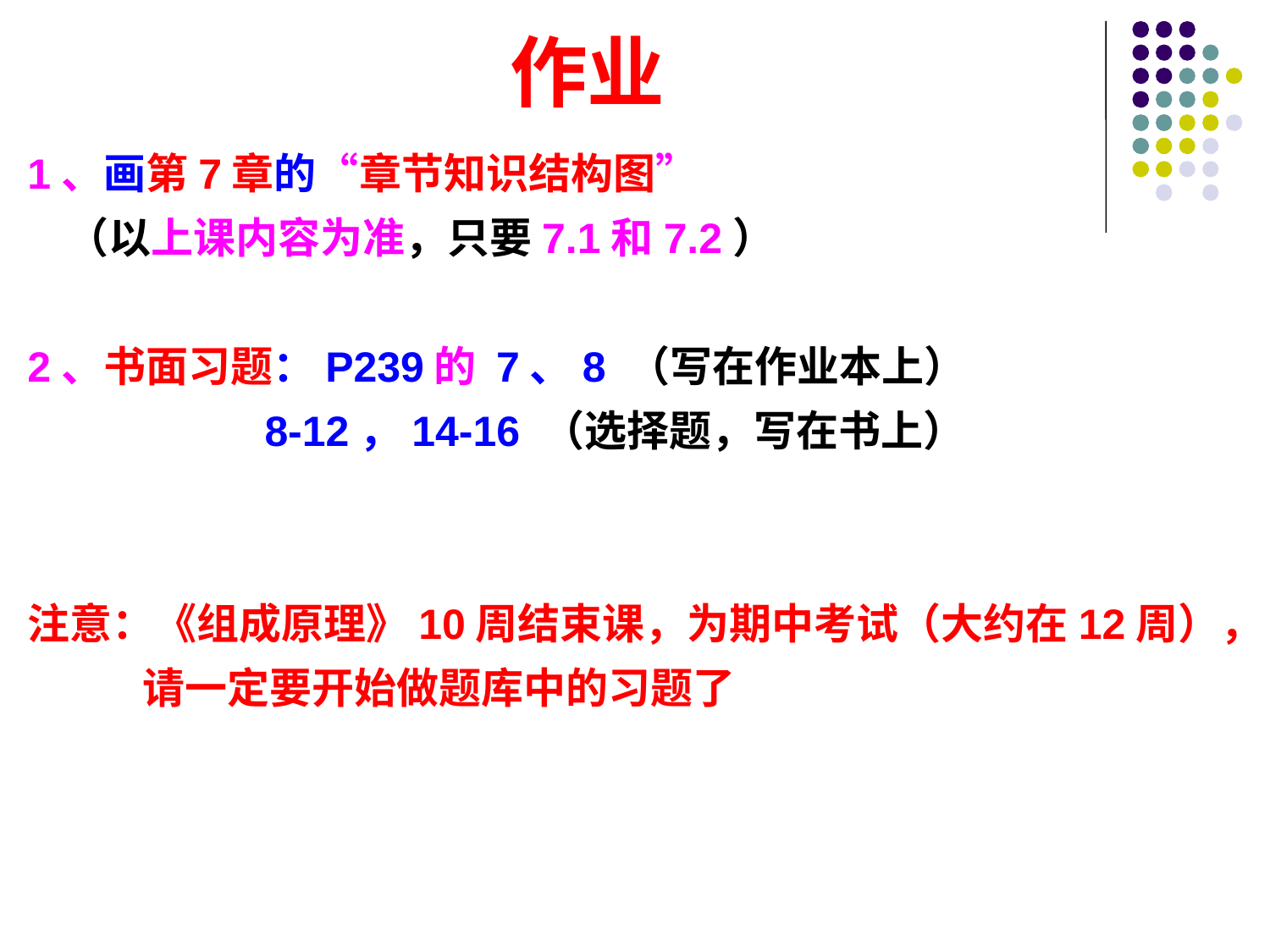

# 作业
1、画第7章的“章节知识结构图”
   （以上课内容为准，只要7.1和7.2）

2、书面习题：P239的 7、8 （写在作业本上）
                    8-12，14-16 （选择题，写在书上）

注意：《组成原理》10周结束课，为期中考试（大约在12周），
           请一定要开始做题库中的习题了